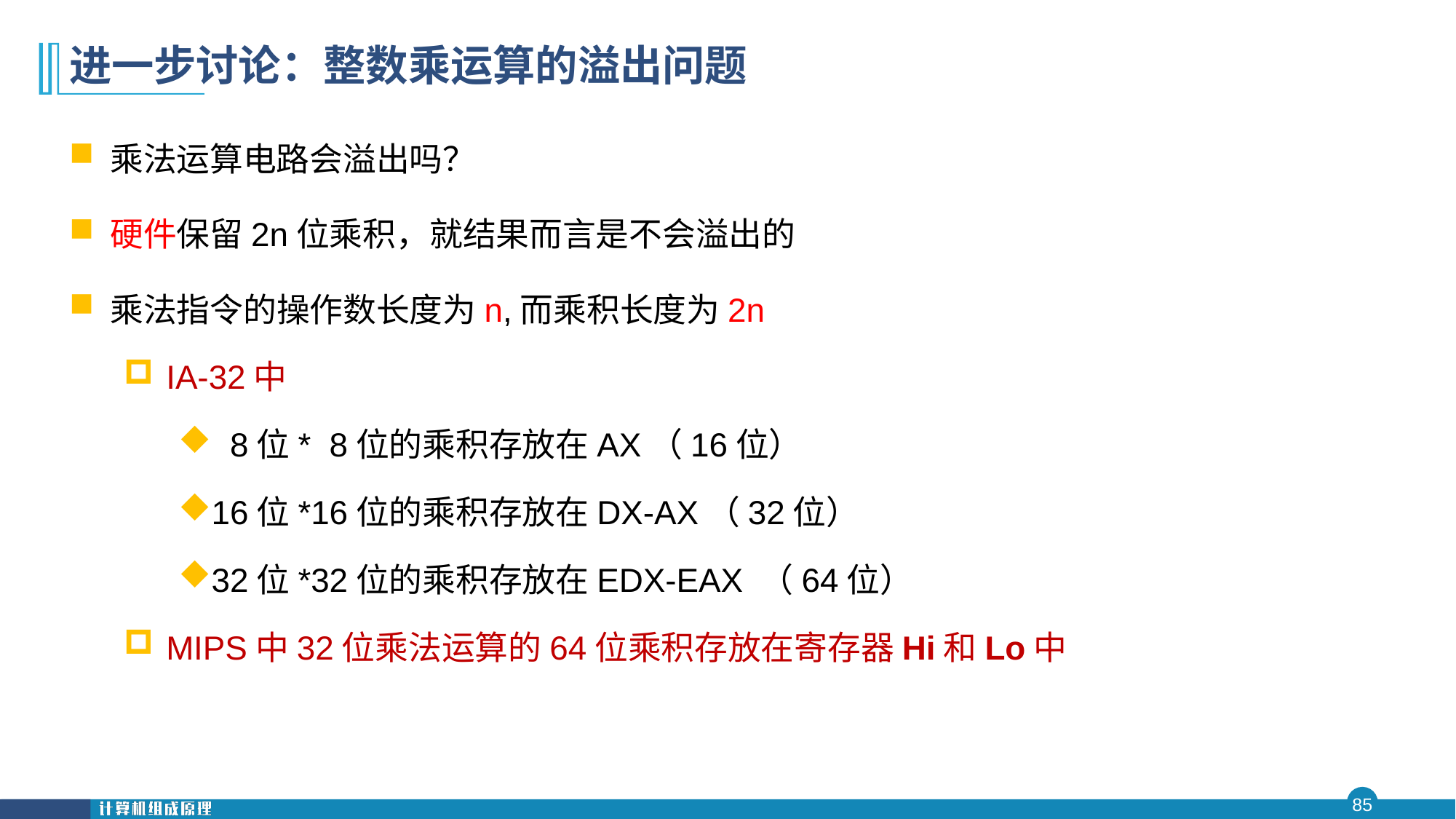

# 进一步讨论：整数乘运算的溢出问题
乘法运算电路会溢出吗？
硬件保留2n位乘积，就结果而言是不会溢出的
乘法指令的操作数长度为n,而乘积长度为2n
IA-32中
  8位*  8位的乘积存放在AX（16位）
16位*16位的乘积存放在DX-AX（32位）
32位*32位的乘积存放在EDX-EAX （64位）
MIPS中32位乘法运算的64位乘积存放在寄存器Hi和Lo中